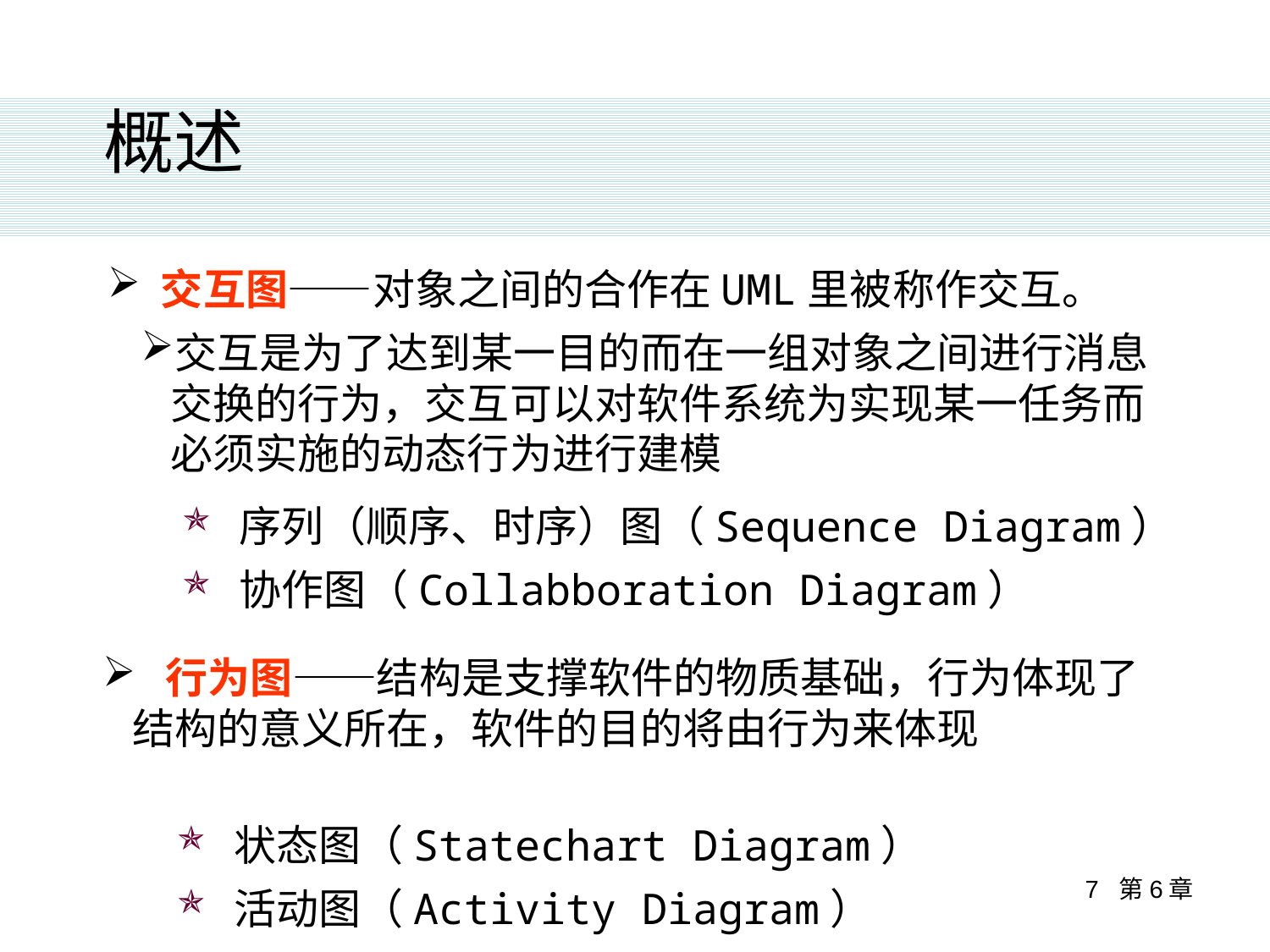

概述
 交互图——对象之间的合作在UML里被称作交互。
交互是为了达到某一目的而在一组对象之间进行消息交换的行为，交互可以对软件系统为实现某一任务而必须实施的动态行为进行建模
序列（顺序、时序）图（Sequence Diagram）
协作图（Collabboration Diagram）
  行为图——结构是支撑软件的物质基础，行为体现了结构的意义所在，软件的目的将由行为来体现
状态图（Statechart Diagram）
活动图（Activity Diagram）
7  第6章